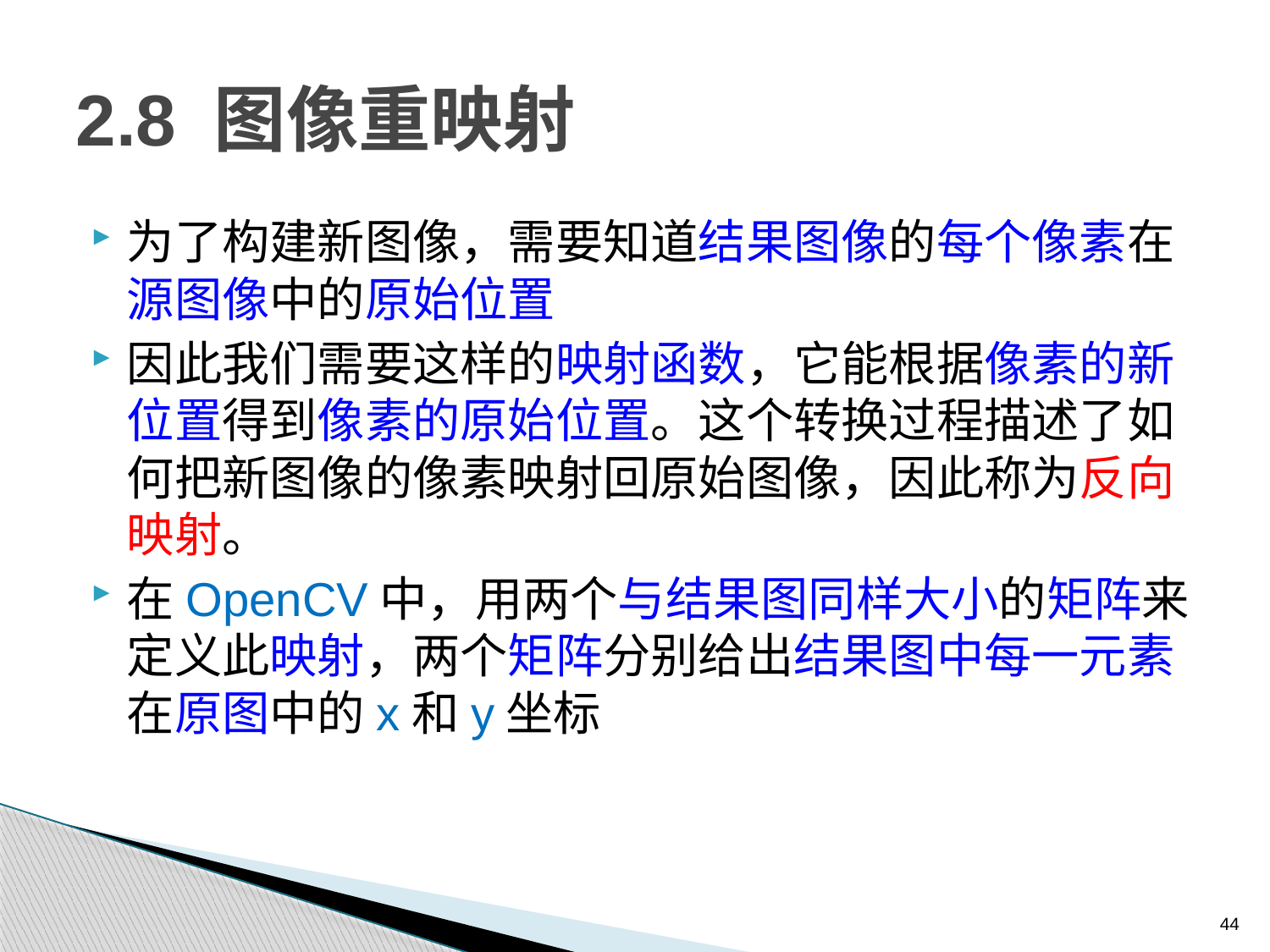

# 2.8 图像重映射
为了构建新图像，需要知道结果图像的每个像素在源图像中的原始位置
因此我们需要这样的映射函数，它能根据像素的新位置得到像素的原始位置。这个转换过程描述了如何把新图像的像素映射回原始图像，因此称为反向映射。
在OpenCV中，用两个与结果图同样大小的矩阵来定义此映射，两个矩阵分别给出结果图中每一元素在原图中的x和y坐标
44